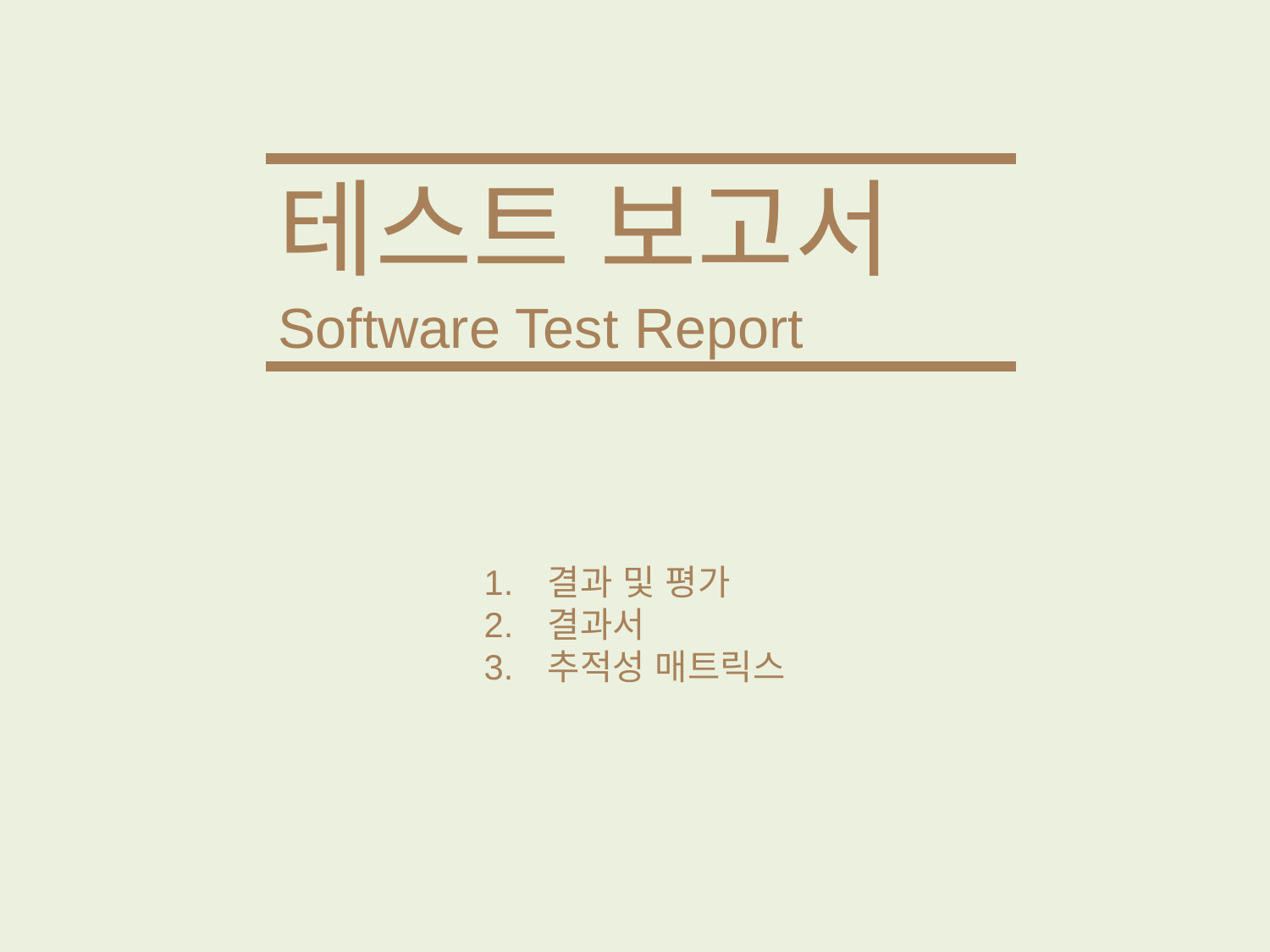

테스트 보고서
Software Test Report
결과 및 평가
결과서
추적성 매트릭스